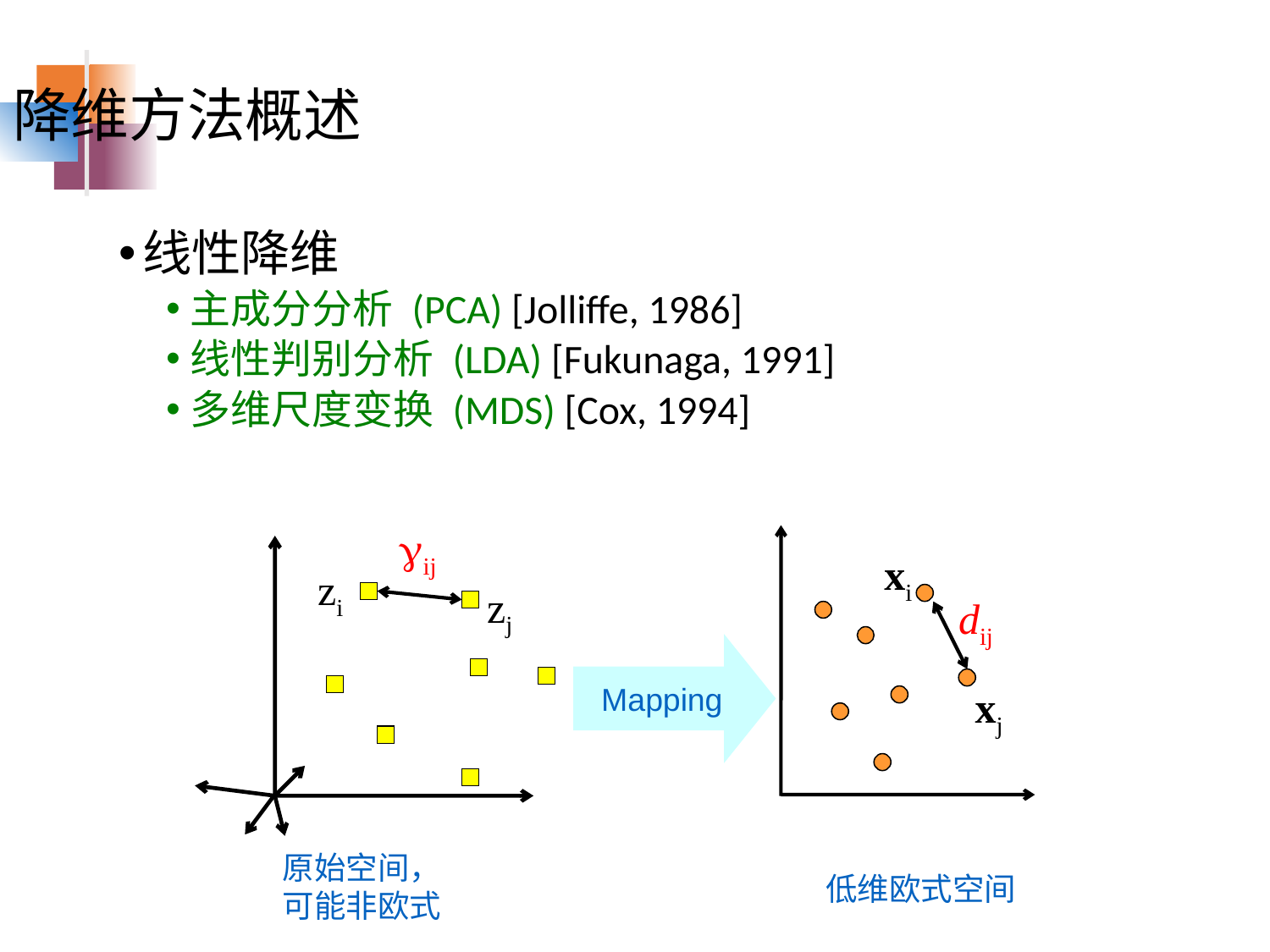

降维方法概述
线性降维
主成分分析 (PCA) [Jolliffe, 1986]
线性判别分析 (LDA) [Fukunaga, 1991]
多维尺度变换 (MDS) [Cox, 1994]
γij

zi
zj

xi

xj

dij
Mapping
原始空间，可能非欧式
低维欧式空间
12